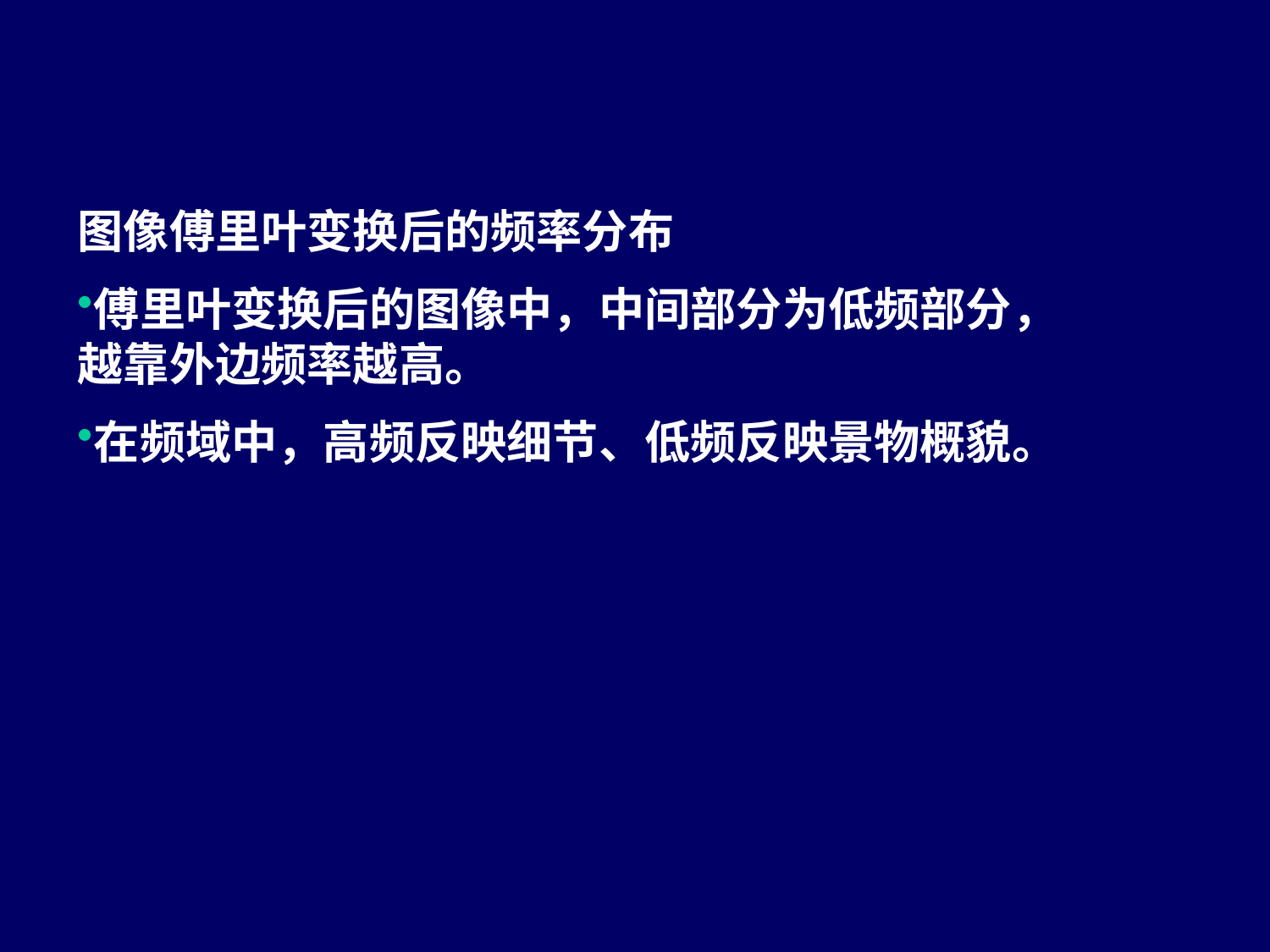

图像傅里叶变换后的频率分布
傅里叶变换后的图像中，中间部分为低频部分，越靠外边频率越高。
在频域中，高频反映细节、低频反映景物概貌。